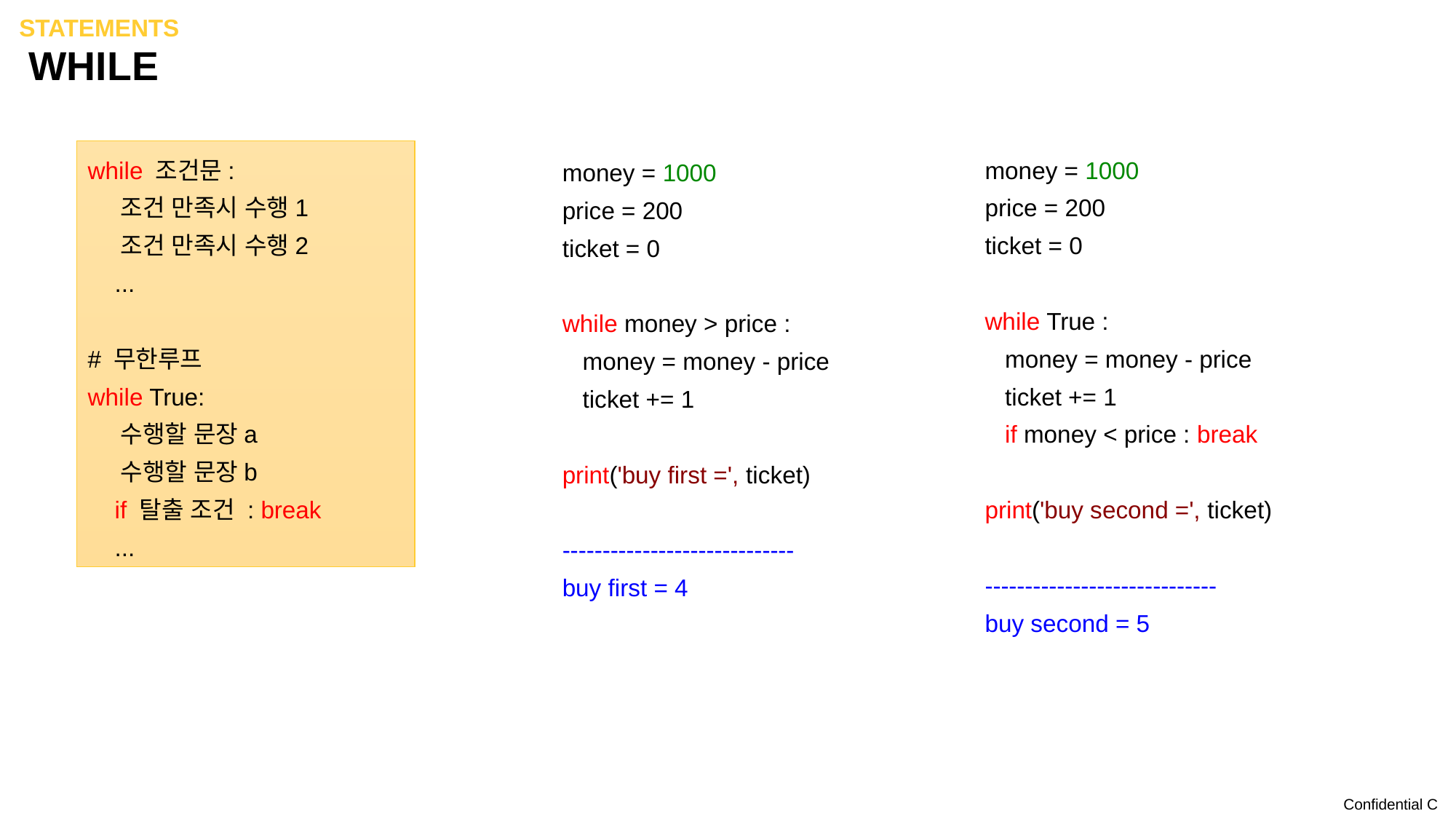

statements
# while
while 조건문:
    조건 만족시 수행1
    조건 만족시 수행2
    ...

# 무한루프
while True:
    수행할 문장a
    수행할 문장b
    if 탈출 조건 : break
    ...
money = 1000
price = 200
ticket = 0

while True :
   money = money - price
   ticket += 1
   if money < price : break

print('buy second =', ticket)

-----------------------------
buy second = 5
money = 1000
price = 200
ticket = 0

while money > price :
   money = money - price
   ticket += 1

print('buy first =', ticket)

-----------------------------
buy first = 4